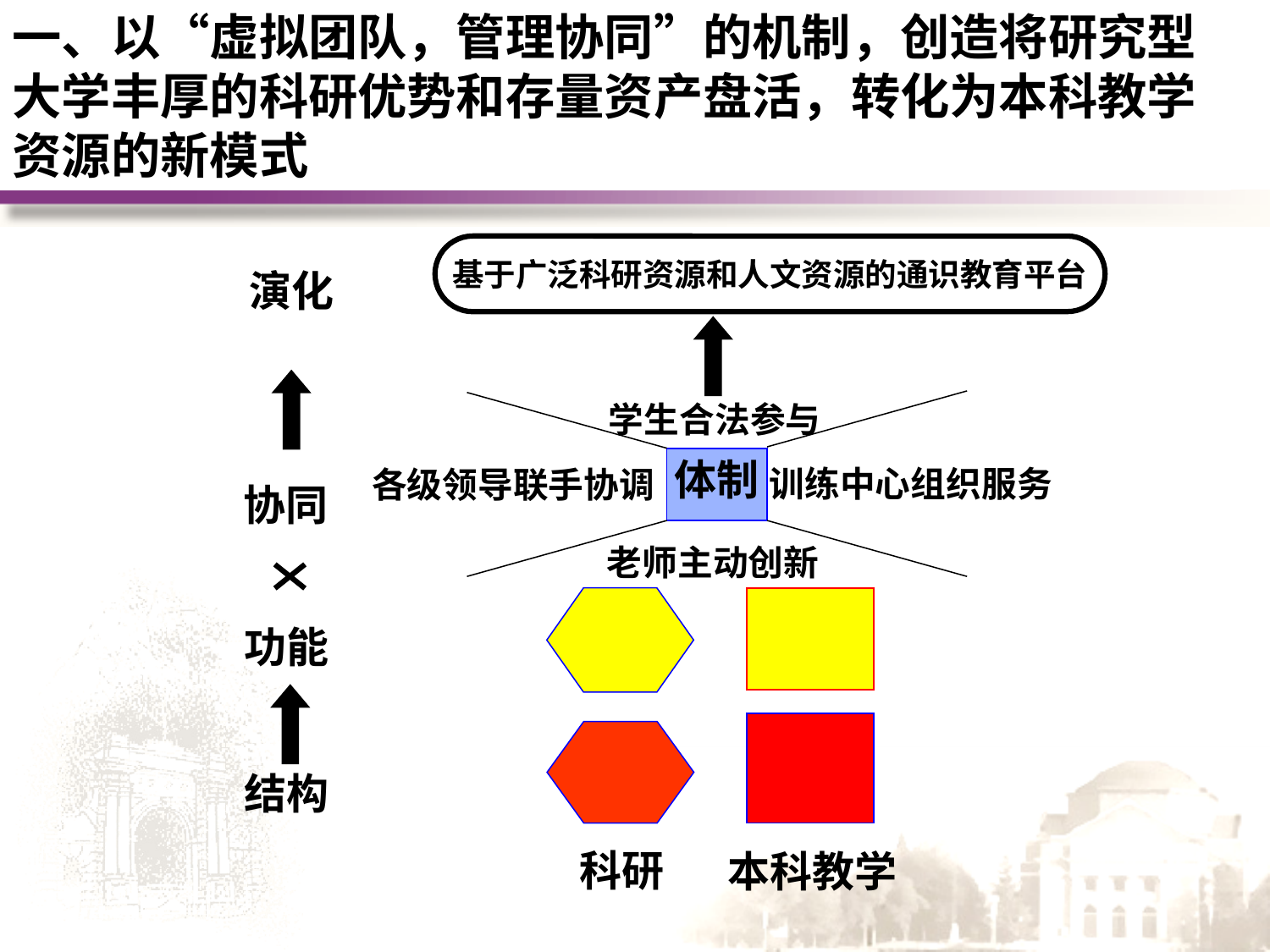

一、以“虚拟团队，管理协同”的机制，创造将研究型大学丰厚的科研优势和存量资产盘活，转化为本科教学资源的新模式
基于广泛科研资源和人文资源的通识教育平台
演化

学生合法参与

体制

训练中心组织服务
各级领导联手协调
协同

老师主动创新

功能

结构
科研
本科教学